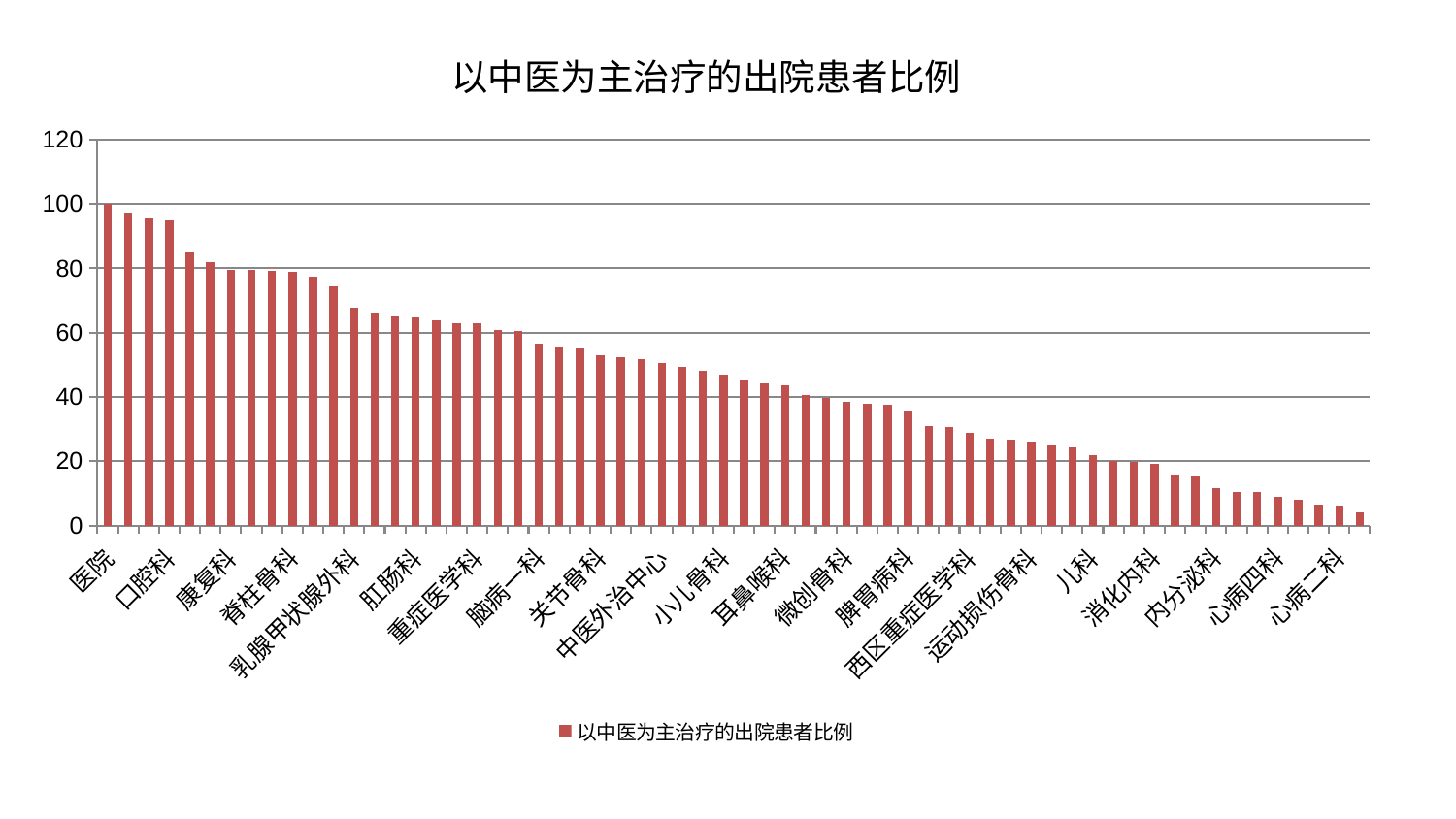

### Chart: 以中医为主治疗的出院患者比例

| Category | 以中医为主治疗的出院患者比例 |
|---|---|
| 医院 | 100.0 |
| 呼吸内科 | 97.43633204039332 |
| 显微骨科 | 95.66178589979847 |
| 口腔科 | 94.91651674374593 |
| 中医经典科 | 84.85982627513225 |
| 骨科 | 82.07846580960214 |
| 康复科 | 79.57761394593076 |
| 肝胆外科 | 79.47100786253185 |
| 脾胃科消化科合并 | 79.12774244709937 |
| 脊柱骨科 | 78.82545152373088 |
| 治未病中心 | 77.53787854271299 |
| 肾脏内科 | 74.45691811756411 |
| 乳腺甲状腺外科 | 67.8607899226203 |
| 身心医学科 | 65.9497318173822 |
| 神经内科 | 65.12181273543749 |
| 肛肠科 | 64.7892427308855 |
| 肿瘤内科 | 63.79002824414683 |
| 脑病二科 | 63.06159293359519 |
| 重症医学科 | 62.95322901763753 |
| 皮肤科 | 60.9090477092751 |
| 肾病科 | 60.41943810930073 |
| 脑病一科 | 56.594849696638285 |
| 针灸科 | 55.320771263950384 |
| 普通外科 | 54.96150061373408 |
| 关节骨科 | 53.08845221156901 |
| 创伤骨科 | 52.460291025555314 |
| 神经外科 | 51.85403632092538 |
| 中医外治中心 | 50.49808256151511 |
| 美容皮肤科 | 49.33511616867136 |
| 脑病三科 | 48.199464317687756 |
| 小儿骨科 | 46.8678607709983 |
| 小儿推拿科 | 45.24286944917606 |
| 男科 | 44.1478992540332 |
| 耳鼻喉科 | 43.50284939848017 |
| 眼科 | 40.48399830689073 |
| 心血管内科 | 39.657839600195665 |
| 微创骨科 | 38.561084571286244 |
| 风湿病科 | 37.78072016456384 |
| 东区重症医学科 | 37.66915109258531 |
| 脾胃病科 | 35.49821124470767 |
| 泌尿外科 | 30.98842848460306 |
| 心病三科 | 30.577720278366893 |
| 西区重症医学科 | 28.864796586430728 |
| 东区肾病科 | 26.961574393928252 |
| 胸外科 | 26.557379044375917 |
| 运动损伤骨科 | 25.79687715321073 |
| 心病一科 | 24.955891245307438 |
| 综合内科 | 24.408739367259535 |
| 儿科 | 22.012993595400545 |
| 产科 | 20.02196553327824 |
| 妇二科 | 19.781673607203643 |
| 消化内科 | 19.060509605812936 |
| 血液科 | 15.594340541139907 |
| 妇科 | 15.112599857344078 |
| 内分泌科 | 11.609596691159174 |
| 推拿科 | 10.553002791555222 |
| 周围血管科 | 10.415151297079905 |
| 心病四科 | 8.815392383491316 |
| 肝病科 | 8.056076357370866 |
| 老年医学科 | 6.612141425012941 |
| 心病二科 | 6.336859641836102 |
| 妇科妇二科合并 | 4.021874315284291 |
97